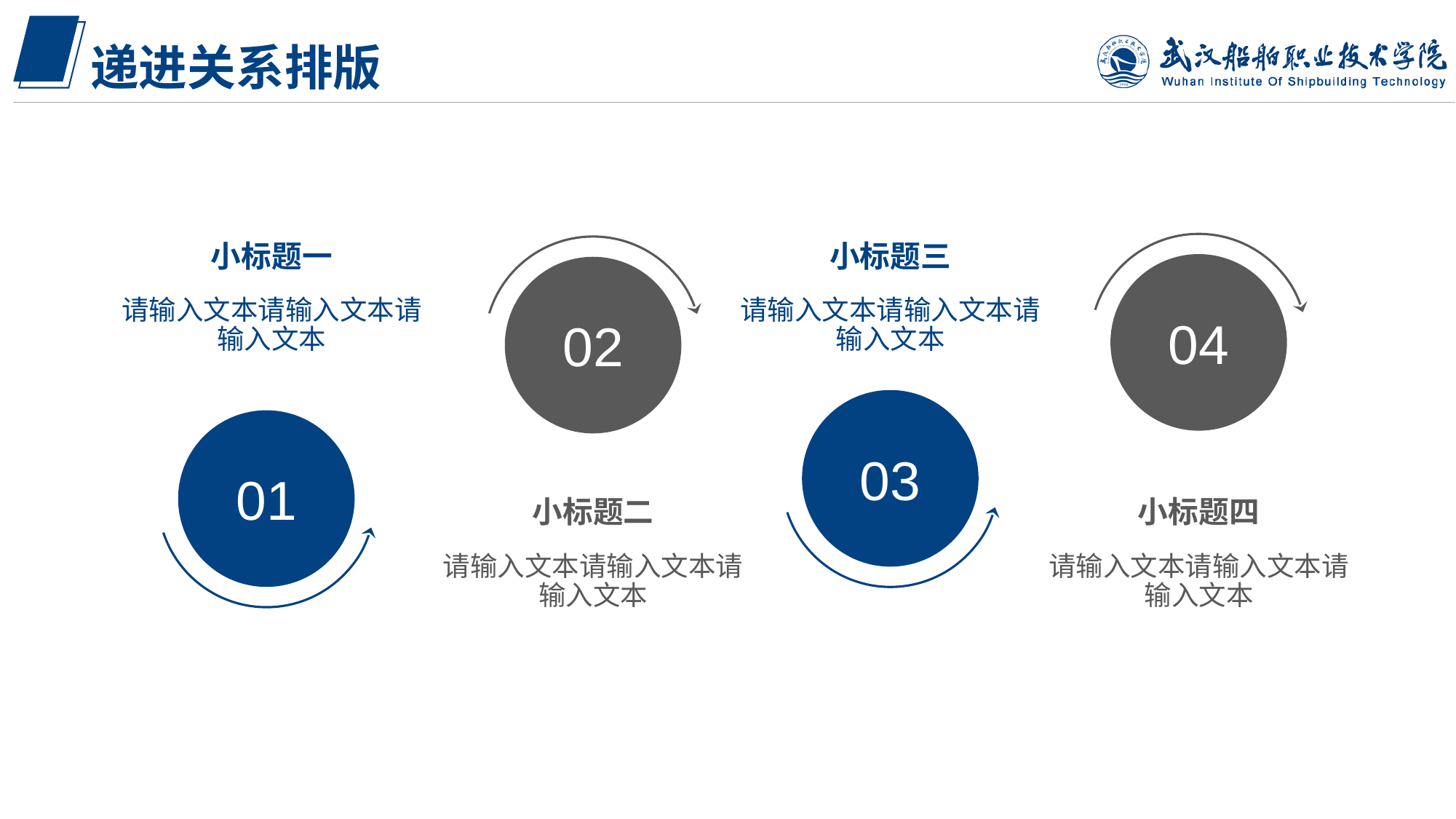

递进关系排版

04
小标题一
小标题三

02
请输入文本请输入文本请输入文本
请输入文本请输入文本请输入文本

03

01
小标题二
小标题四
请输入文本请输入文本请输入文本
请输入文本请输入文本请输入文本